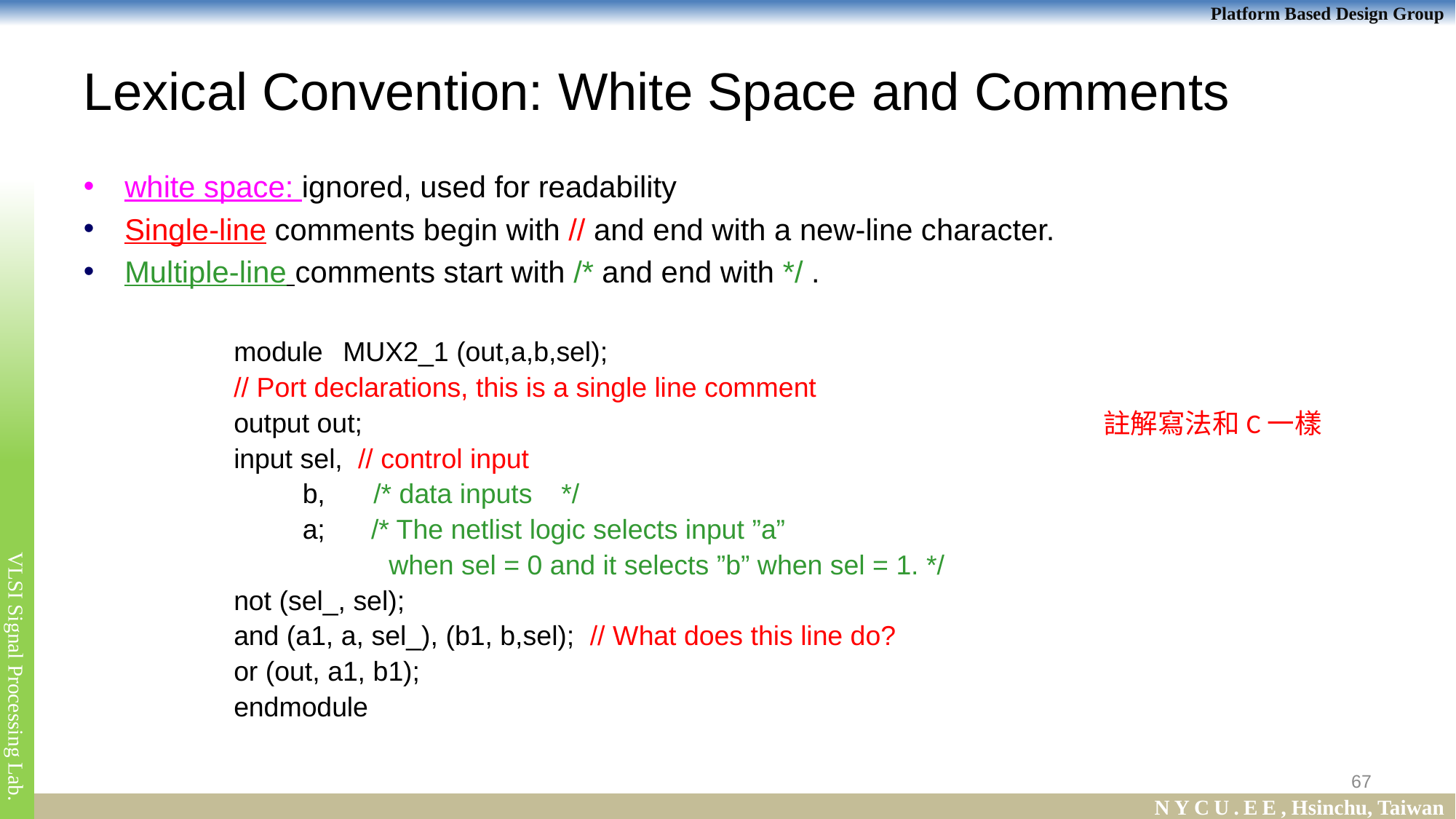

# Lexical Convention: White Space and Comments
white space: ignored, used for readability
Single-line comments begin with // and end with a new-line character.
Multiple-line comments start with /* and end with */ .

		module	MUX2_1 (out,a,b,sel);
		// Port declarations, this is a single line comment
		output out;
		input sel,  // control input
		         b,	    /* data inputs	*/
  		         a;      /* The netlist logic selects input ”a”
 			      when sel = 0 and it selects ”b” when sel = 1. */
		not (sel_, sel);
		and (a1, a, sel_), (b1, b,sel);  // What does this line do?
		or (out, a1, b1);
		endmodule
註解寫法和C一樣
67